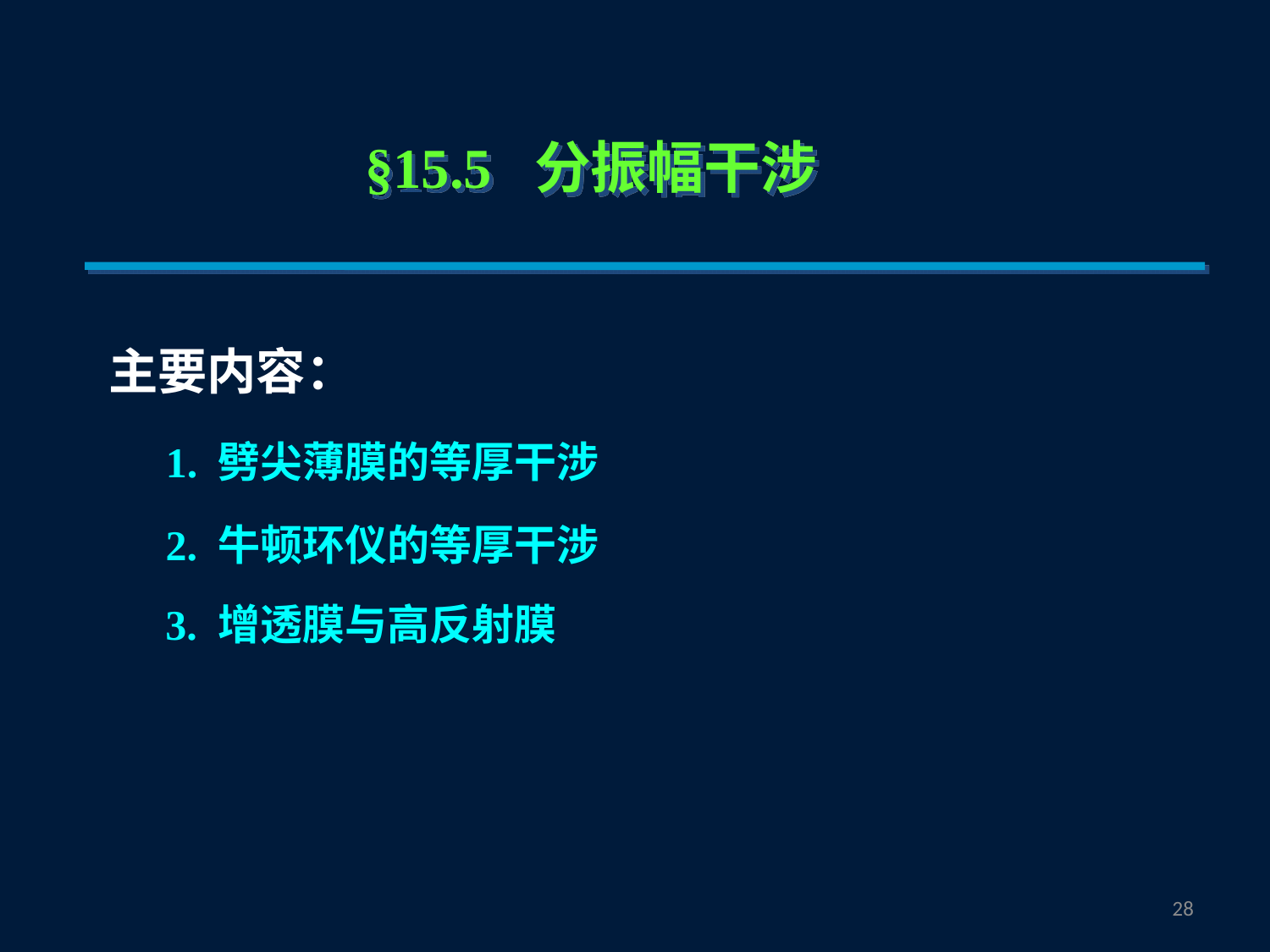

§15.5  分振幅干涉

主要内容：
1. 劈尖薄膜的等厚干涉
2. 牛顿环仪的等厚干涉
3. 增透膜与高反射膜
28